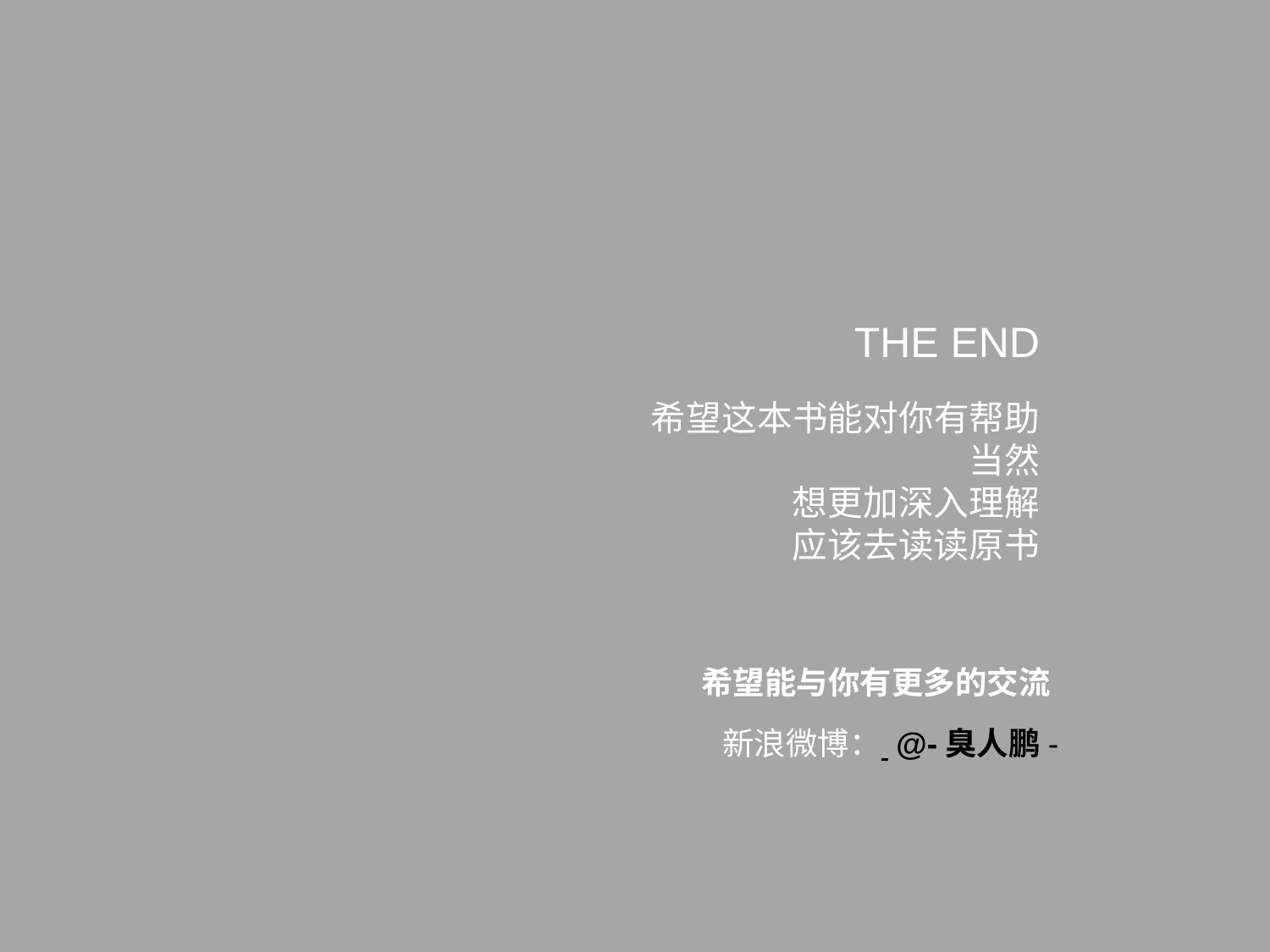

THE END
希望这本书能对你有帮助
当然
想更加深入理解
应该去读读原书

希望能与你有更多的交流
新浪微博： @-臭人鹏-